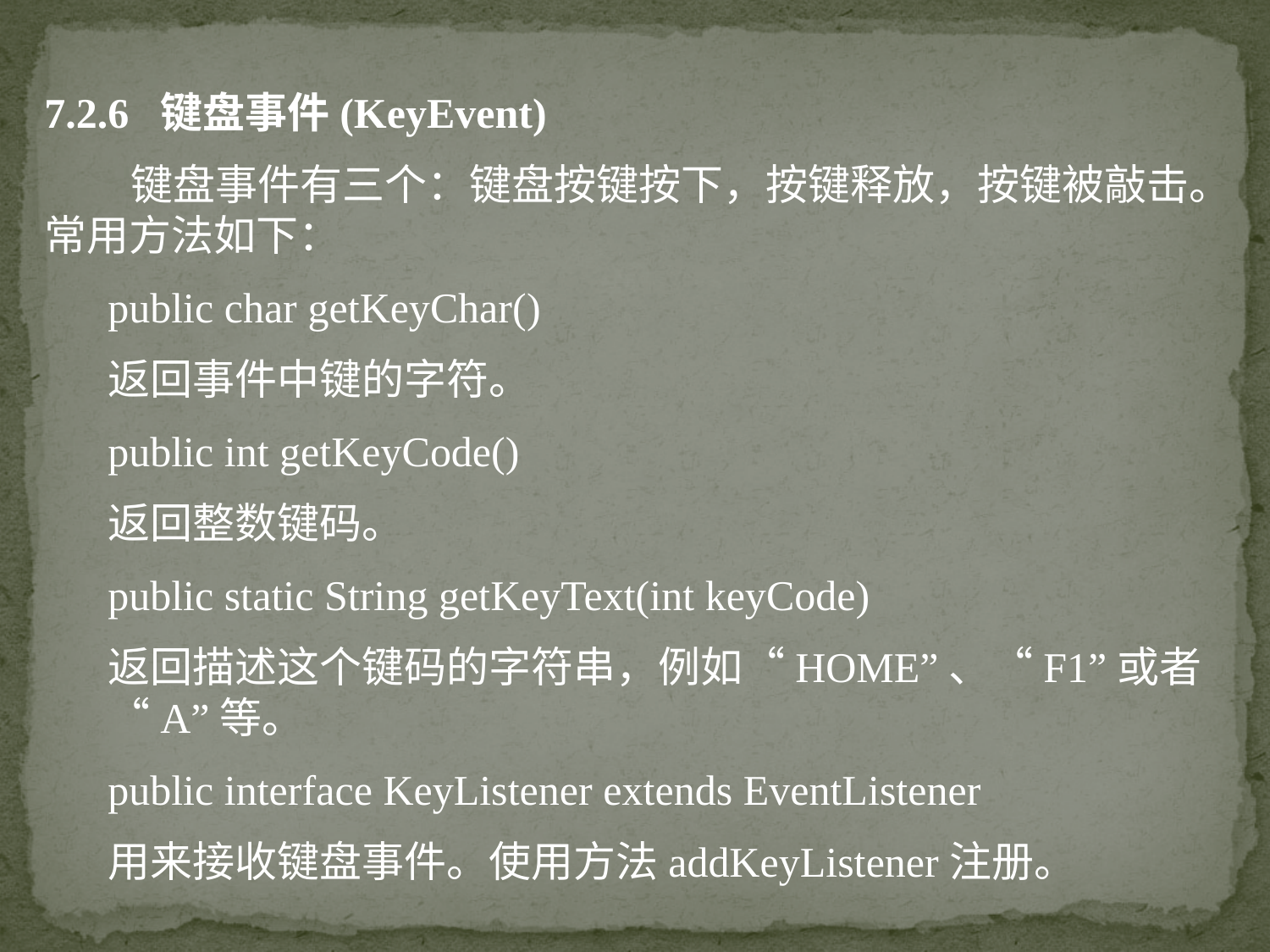

7.2.6  键盘事件(KeyEvent)
        键盘事件有三个：键盘按键按下，按键释放，按键被敲击。常用方法如下：
public char getKeyChar()
返回事件中键的字符。
public int getKeyCode()
返回整数键码。
public static String getKeyText(int keyCode)
返回描述这个键码的字符串，例如“HOME”、“F1”或者“A”等。
public interface KeyListener extends EventListener
用来接收键盘事件。使用方法addKeyListener注册。